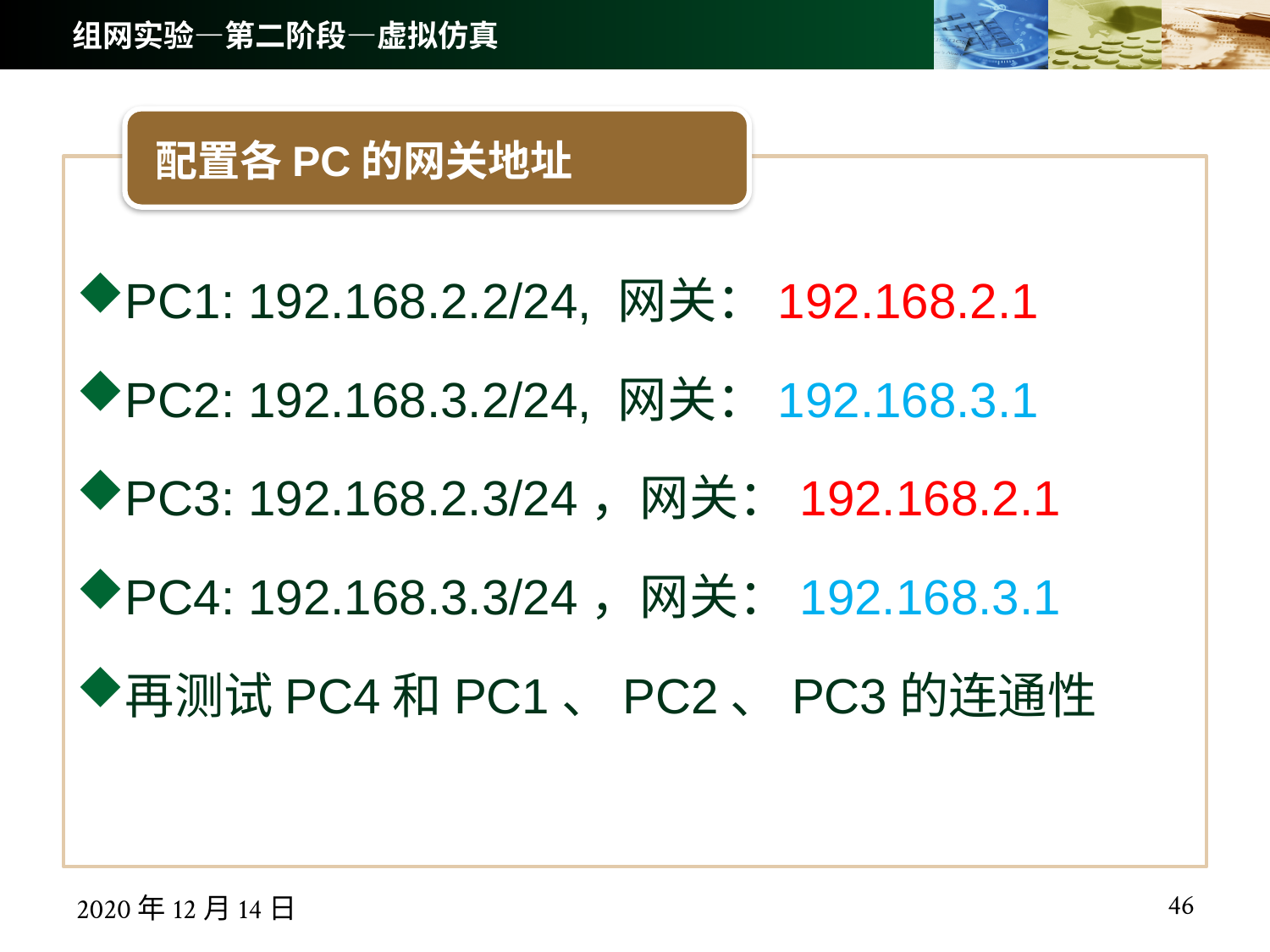

# 组网实验—第二阶段—虚拟仿真

配置各PC的网关地址

PC1: 192.168.2.2/24, 网关：192.168.2.1
PC2: 192.168.3.2/24, 网关：192.168.3.1
PC3: 192.168.2.3/24，网关：192.168.2.1
PC4: 192.168.3.3/24，网关：192.168.3.1
再测试PC4和PC1、PC2、PC3的连通性

46
2020年12月14日